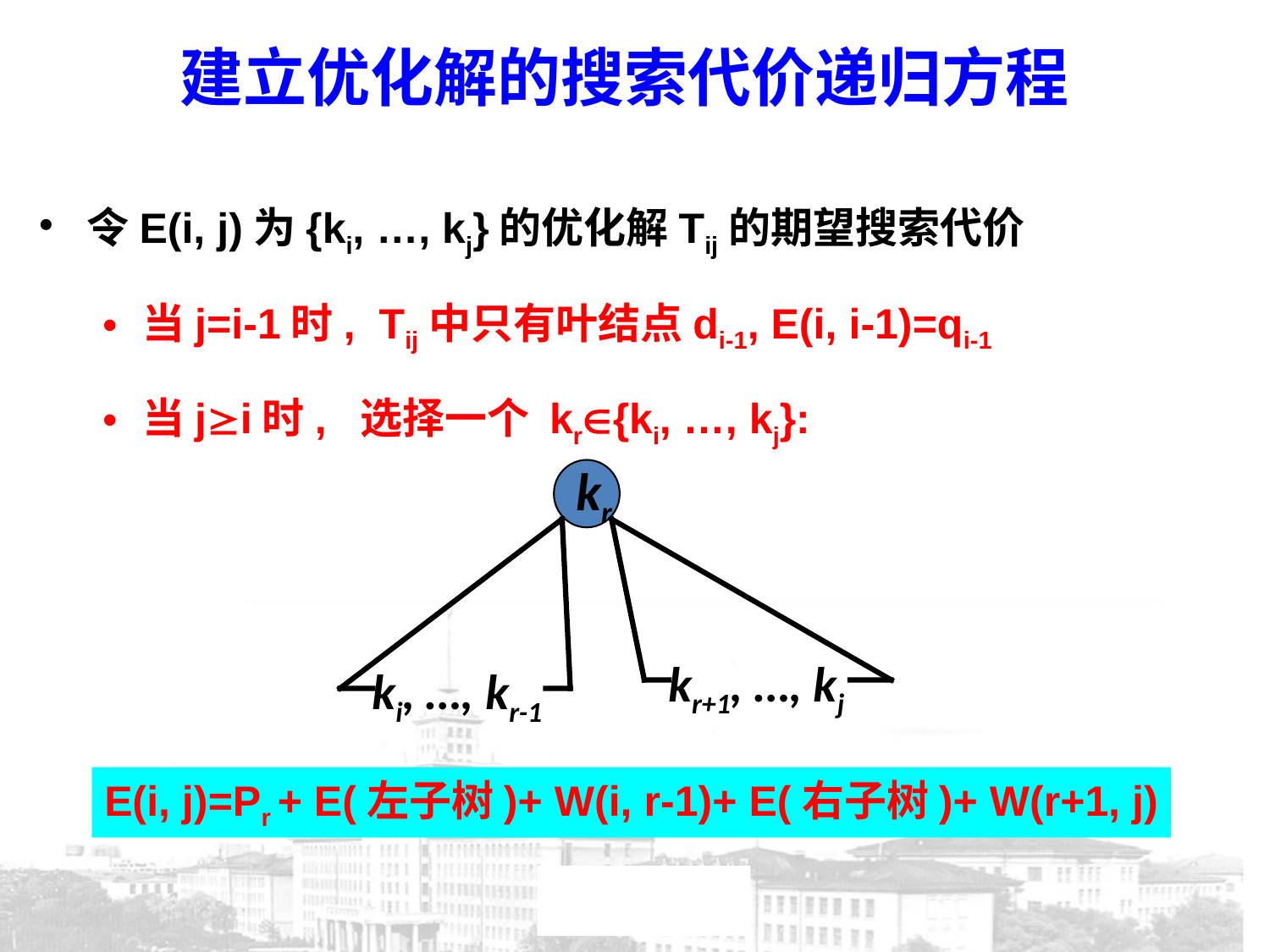

建立优化解的搜索代价递归方程
令E(i, j)为{ki, …, kj}的优化解Tij的期望搜索代价
当j=i-1时,  Tij中只有叶结点di-1, E(i, i-1)=qi-1
当j≥i时,  选择一个 kr∈{ki, …, kj}:
kr

kr+1, …, kj
ki, …, kr-1

E(i, j)=Pr + E(左子树)+ W(i, r-1)+ E(右子树)+ W(r+1, j)